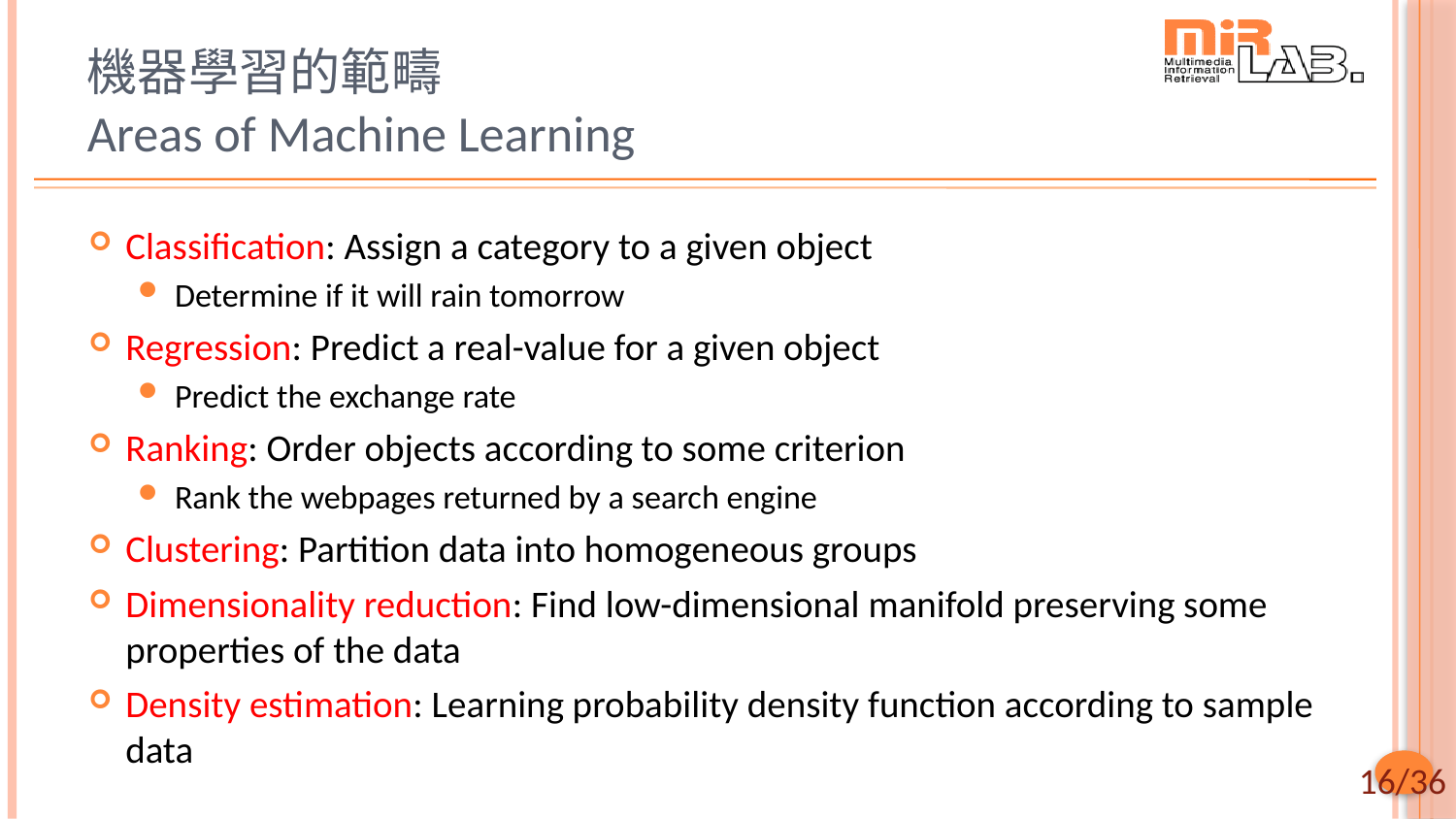

# 機器學習的範疇 Areas of Machine Learning
Classification: Assign a category to a given object
Determine if it will rain tomorrow
Regression: Predict a real-value for a given object
Predict the exchange rate
Ranking: Order objects according to some criterion
Rank the webpages returned by a search engine
Clustering: Partition data into homogeneous groups
Dimensionality reduction: Find low-dimensional manifold preserving some properties of the data
Density estimation: Learning probability density function according to sample data